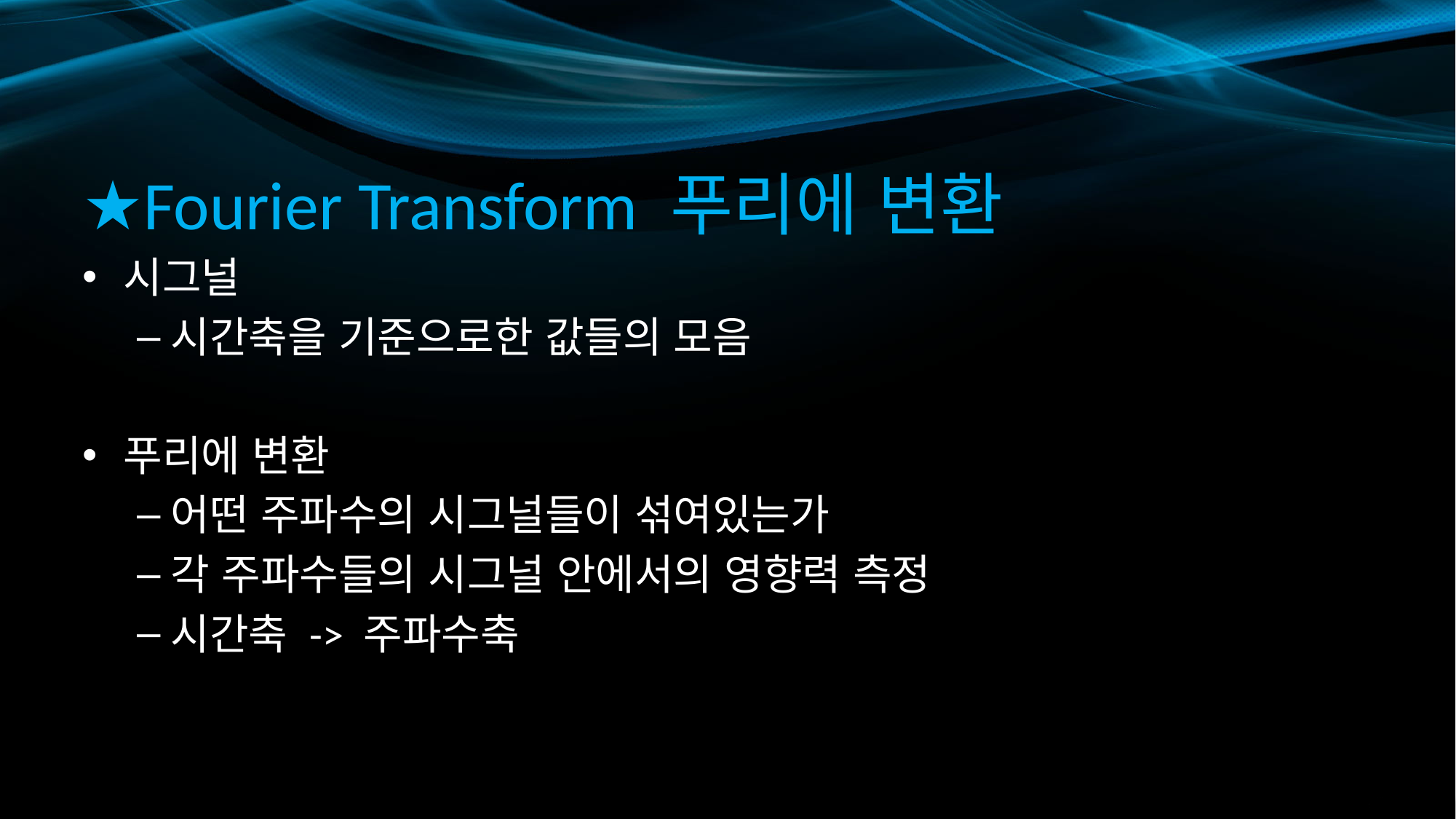

# ★Fourier Transform 푸리에 변환
시그널
시간축을 기준으로한 값들의 모음

푸리에 변환
어떤 주파수의 시그널들이 섞여있는가
각 주파수들의 시그널 안에서의 영향력 측정
시간축 -> 주파수축